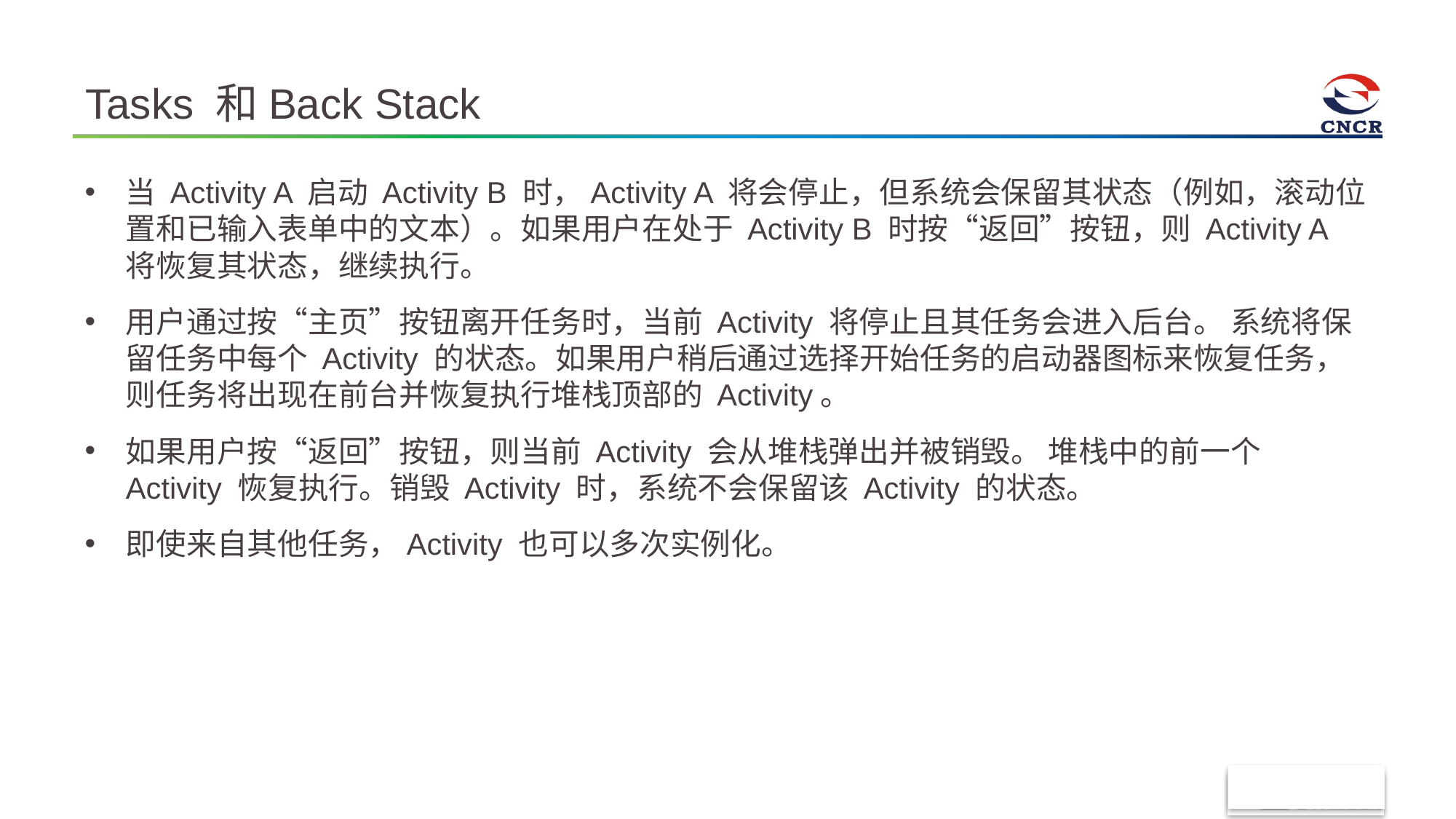

# Tasks 和Back Stack
当 Activity A 启动 Activity B 时，Activity A 将会停止，但系统会保留其状态（例如，滚动位置和已输入表单中的文本）。如果用户在处于 Activity B 时按“返回”按钮，则 Activity A 将恢复其状态，继续执行。
用户通过按“主页”按钮离开任务时，当前 Activity 将停止且其任务会进入后台。 系统将保留任务中每个 Activity 的状态。如果用户稍后通过选择开始任务的启动器图标来恢复任务，则任务将出现在前台并恢复执行堆栈顶部的 Activity。
如果用户按“返回”按钮，则当前 Activity 会从堆栈弹出并被销毁。 堆栈中的前一个 Activity 恢复执行。销毁 Activity 时，系统不会保留该 Activity 的状态。
即使来自其他任务，Activity 也可以多次实例化。